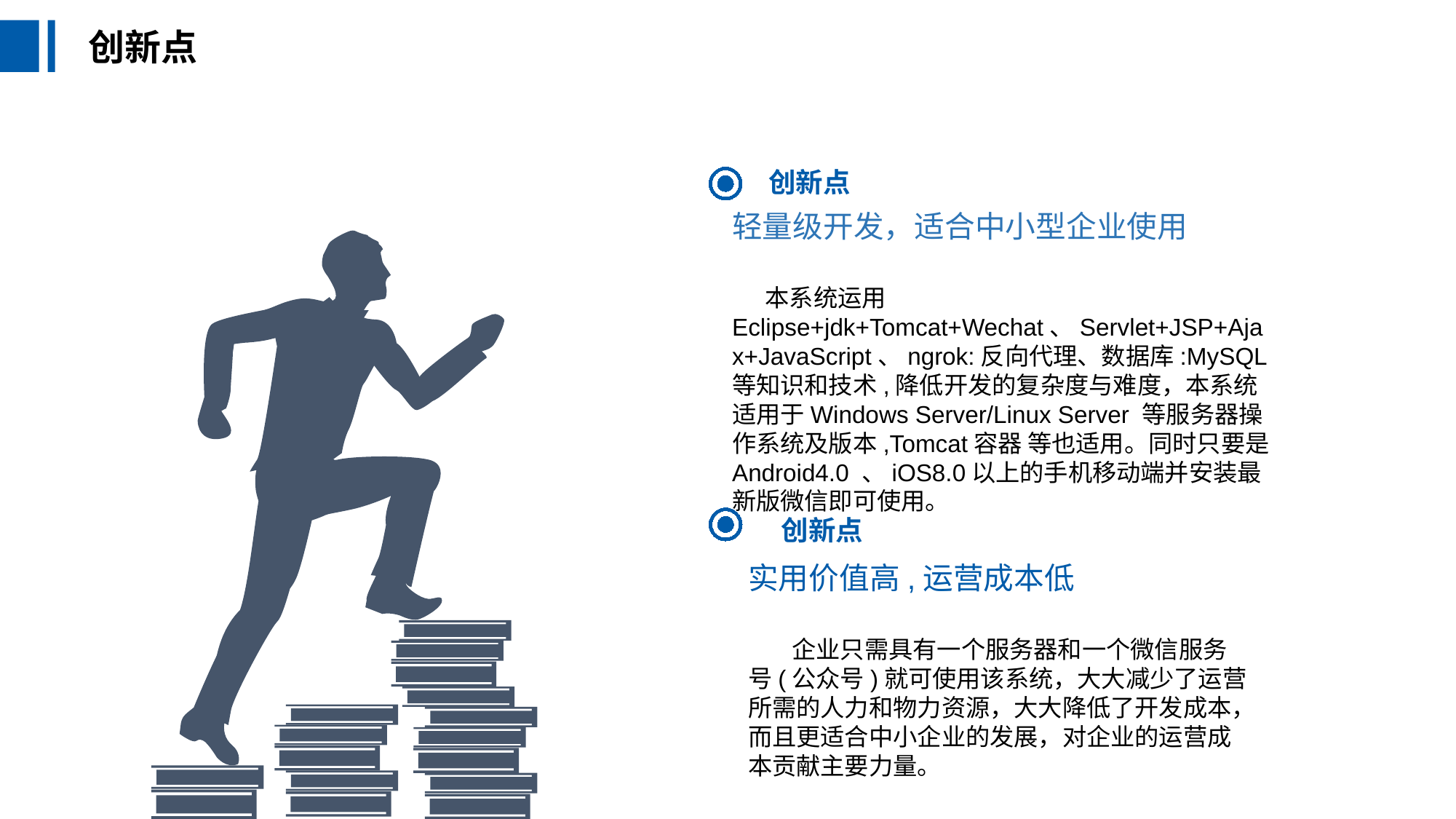

创新点

创新点

轻量级开发，适合中小型企业使用

     本系统运用Eclipse+jdk+Tomcat+Wechat、Servlet+JSP+Ajax+JavaScript、ngrok:反向代理、数据库:MySQL等知识和技术,降低开发的复杂度与难度，本系统适用于Windows Server/Linux Server 等服务器操作系统及版本,Tomcat容器 等也适用。同时只要是Android4.0 、iOS8.0以上的手机移动端并安装最新版微信即可使用。

创新点

实用价值高,运营成本低

       企业只需具有一个服务器和一个微信服务号(公众号)就可使用该系统，大大减少了运营所需的人力和物力资源，大大降低了开发成本，而且更适合中小企业的发展，对企业的运营成本贡献主要力量。